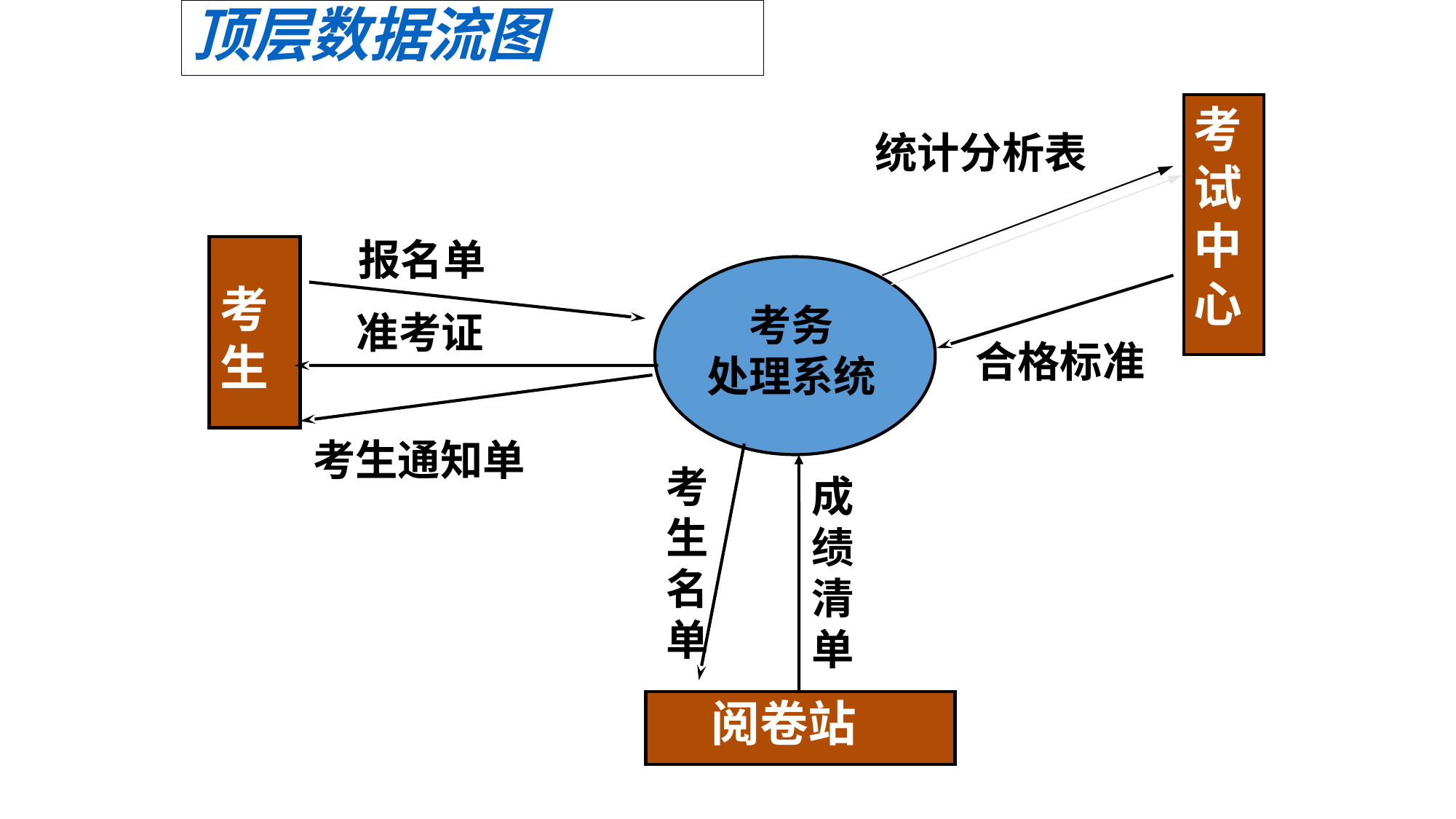

# 顶层数据流图
考
试
中
心

统计分析表

报名单

考
生

考务
处理系统
准考证
合格标准

考生通知单

考生名
单
成
绩
清
单
阅卷站